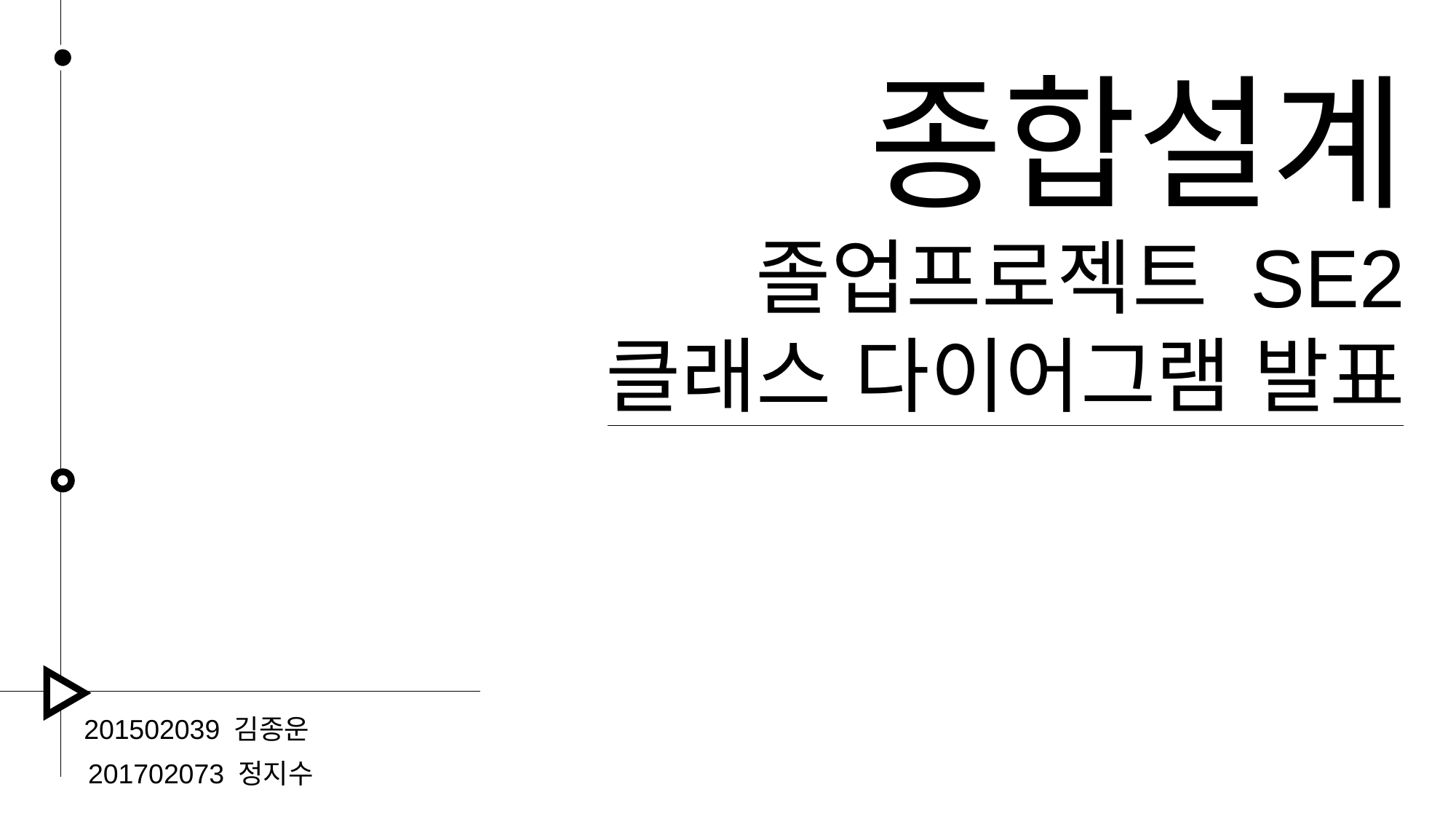

종합설계
졸업프로젝트 SE2
클래스 다이어그램 발표
201502039 김종운
201702073 정지수